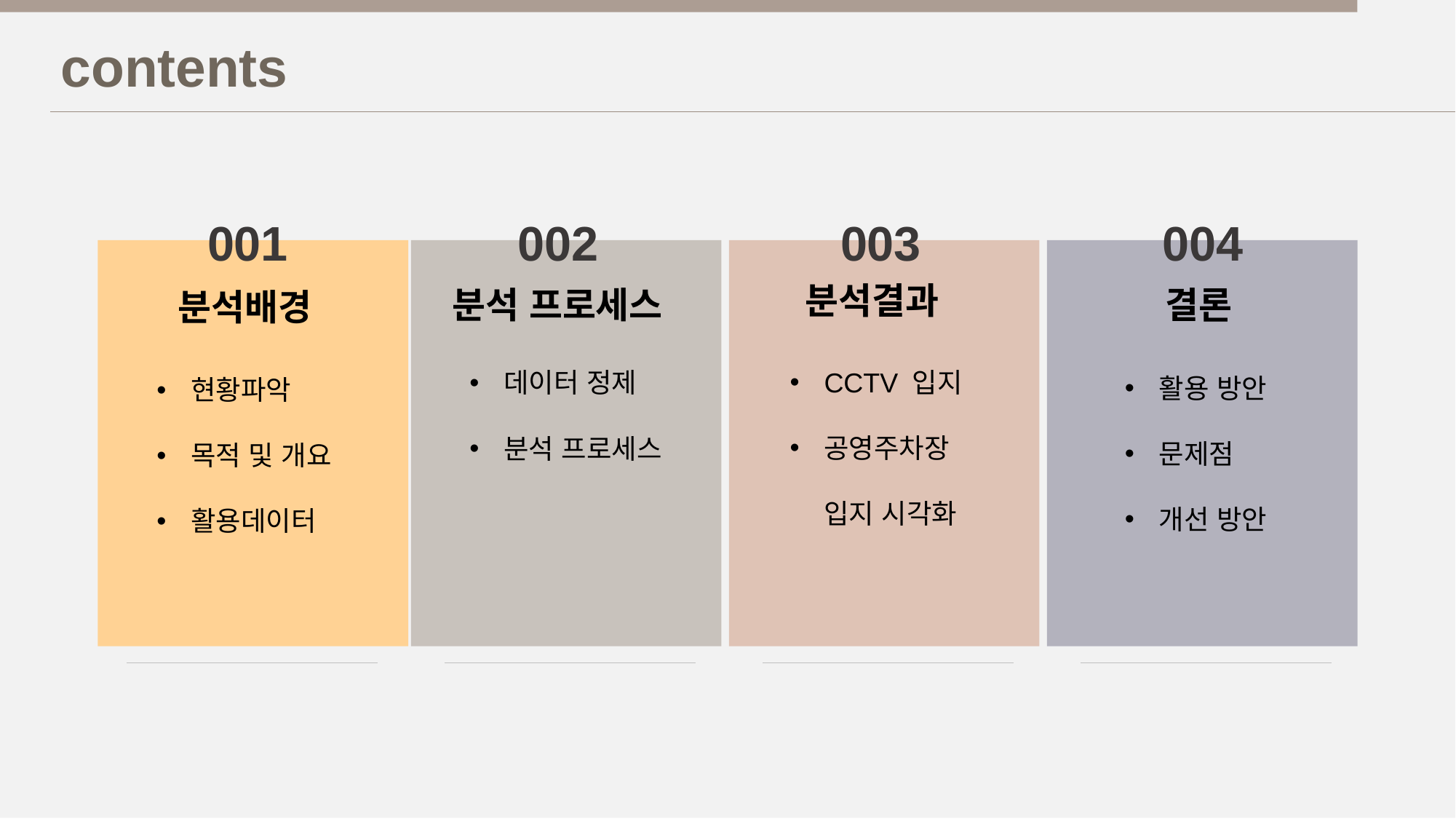

contents
001
004
002
003

분석결과
결론
분석 프로세스
분석배경

CCTV 입지
공영주차장 입지 시각화
데이터 정제
분석 프로세스
활용 방안
문제점
개선 방안
현황파악
목적 및 개요
활용데이터